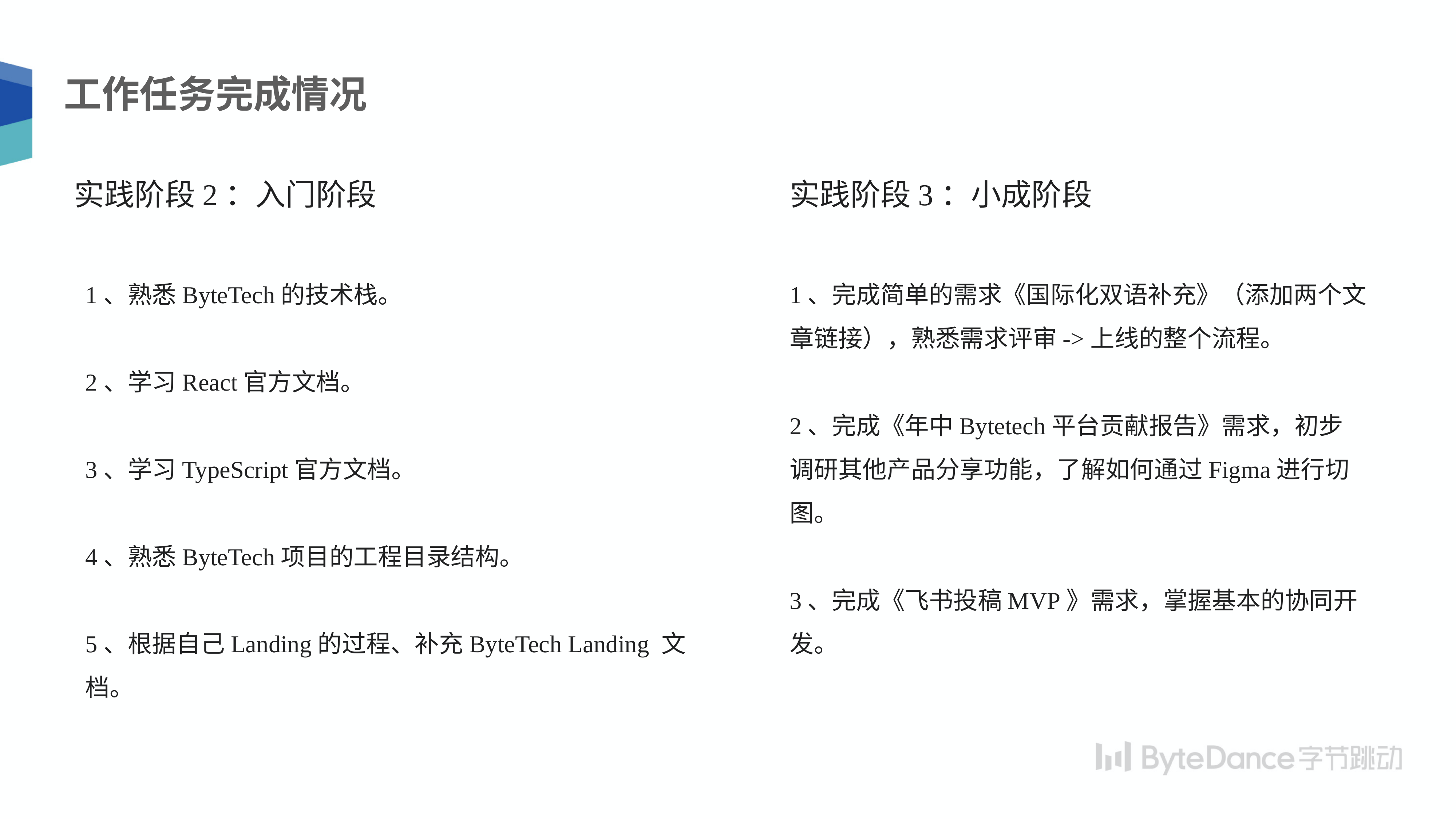

工作任务完成情况
实践阶段2：入门阶段
实践阶段3：小成阶段
1、熟悉ByteTech的技术栈。

2、学习React官方文档。

3、学习TypeScript官方文档。

4、熟悉ByteTech项目的工程目录结构。

5、根据自己Landing的过程、补充ByteTech Landing 文档。
1、完成简单的需求《国际化双语补充》（添加两个文章链接），熟悉需求评审->上线的整个流程。

2、完成《年中Bytetech平台贡献报告》需求，初步调研其他产品分享功能，了解如何通过Figma进行切图。

3、完成《飞书投稿MVP》需求，掌握基本的协同开发。